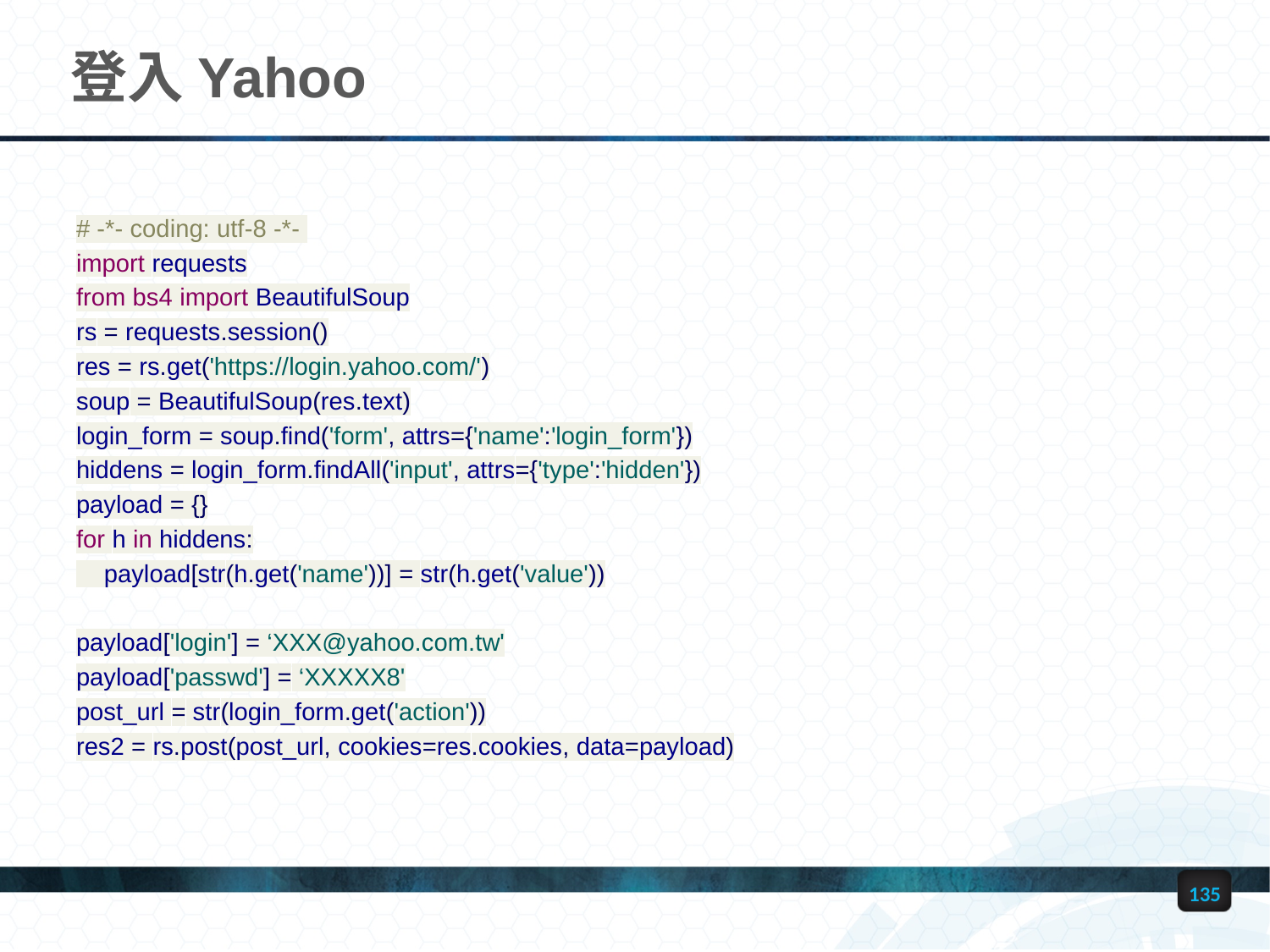

# 登入Yahoo
# -*- coding: utf-8 -*-
import requests
from bs4 import BeautifulSoup
rs = requests.session()
res = rs.get('https://login.yahoo.com/')
soup = BeautifulSoup(res.text)
login_form = soup.find('form', attrs={'name':'login_form'})
hiddens = login_form.findAll('input', attrs={'type':'hidden'})
payload = {}
for h in hiddens:
    payload[str(h.get('name'))] = str(h.get('value'))

payload['login'] = ‘XXX@yahoo.com.tw'
payload['passwd'] = ‘XXXXX8'
post_url = str(login_form.get('action'))
res2 = rs.post(post_url, cookies=res.cookies, data=payload)
135